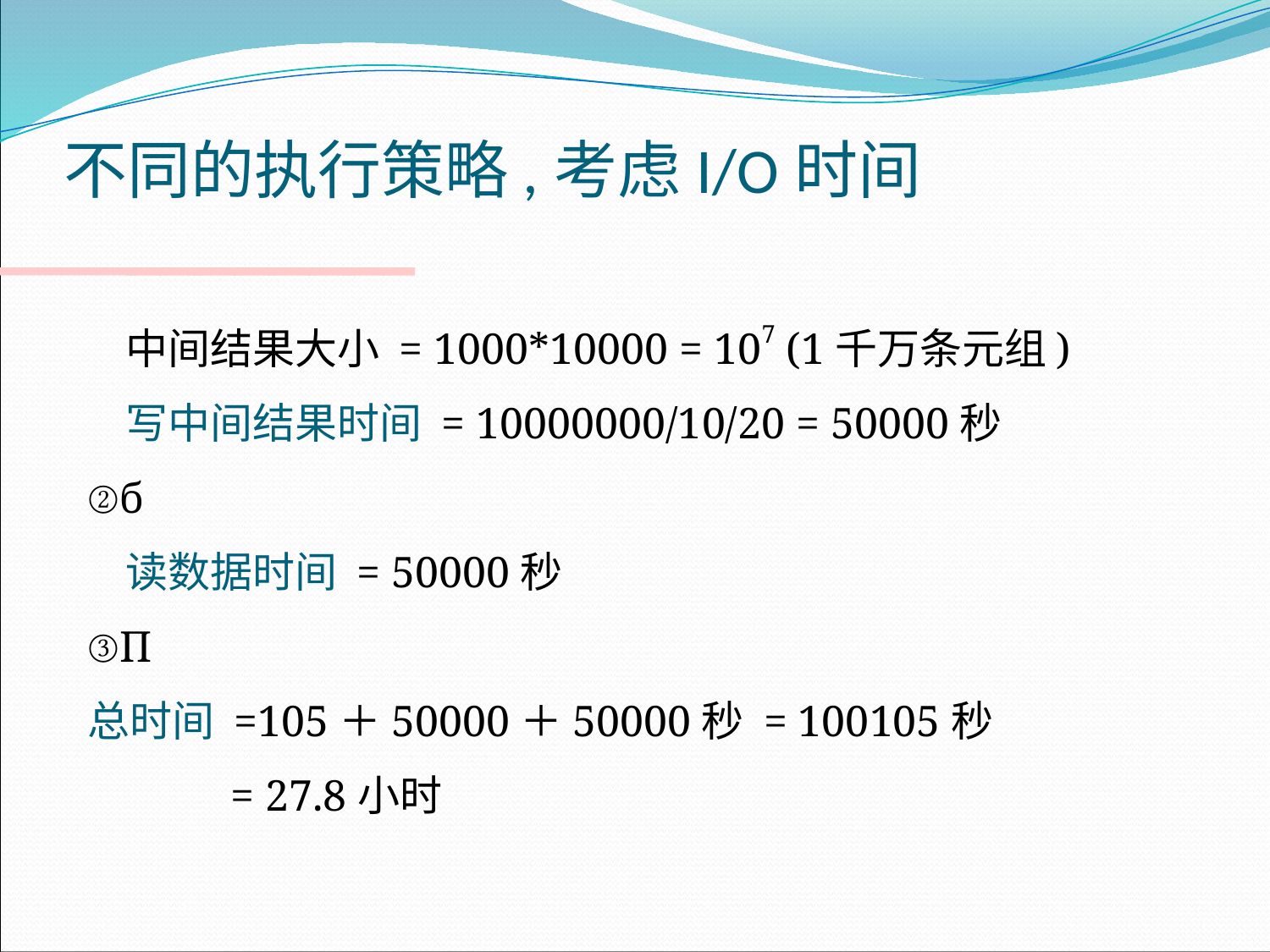

# 不同的执行策略,考虑I/O时间
	中间结果大小 = 1000*10000 = 107 (1千万条元组)
	写中间结果时间 = 10000000/10/20 = 50000秒
②б
	读数据时间 = 50000秒
③П
总时间 =105＋50000＋50000秒 = 100105秒
             = 27.8小时

849